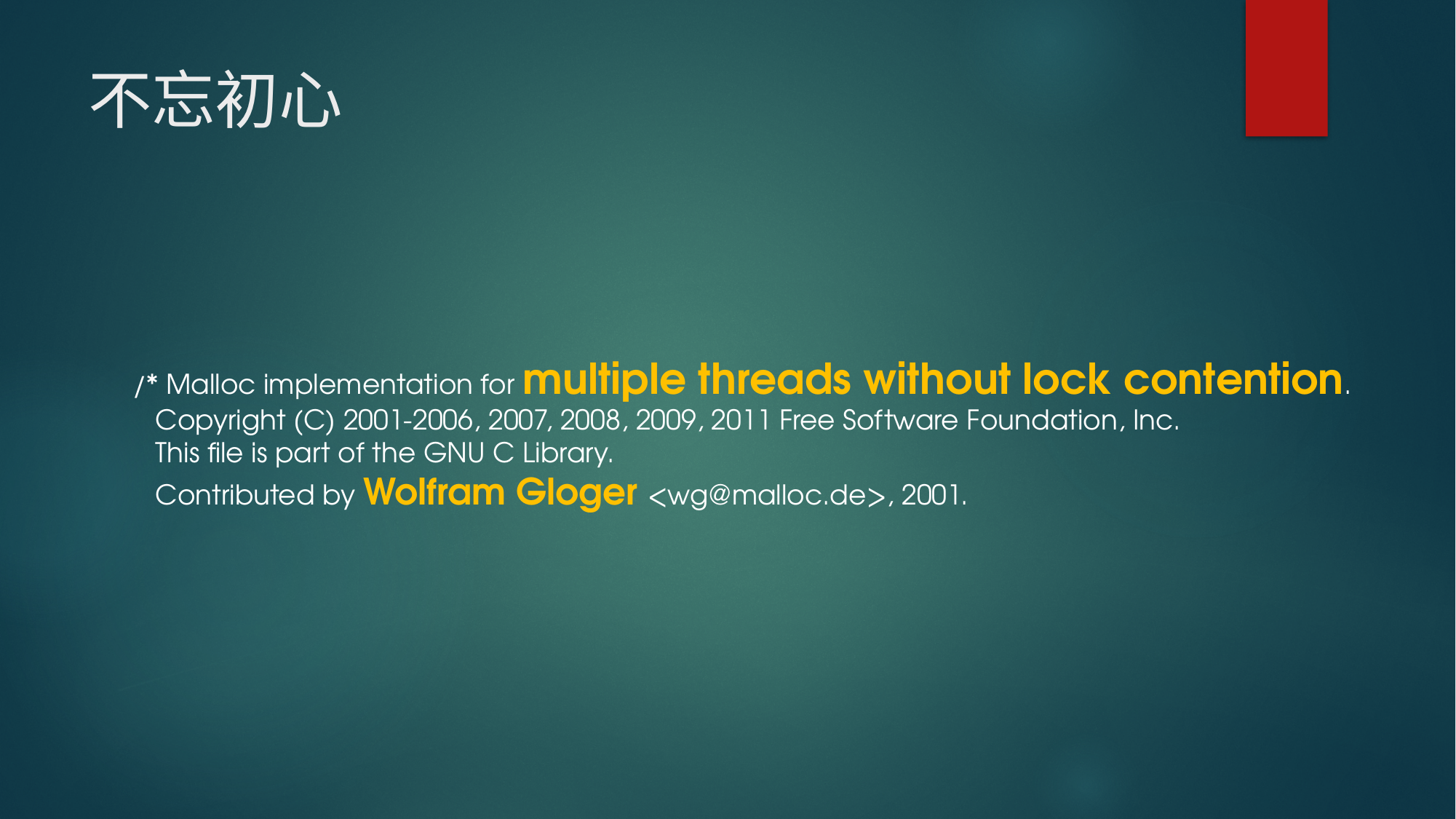

# 不忘初心
/* Malloc implementation for multiple threads without lock contention.
   Copyright (C) 2001-2006, 2007, 2008, 2009, 2011 Free Software Foundation, Inc.
   This file is part of the GNU C Library.
   Contributed by Wolfram Gloger <wg@malloc.de>, 2001.